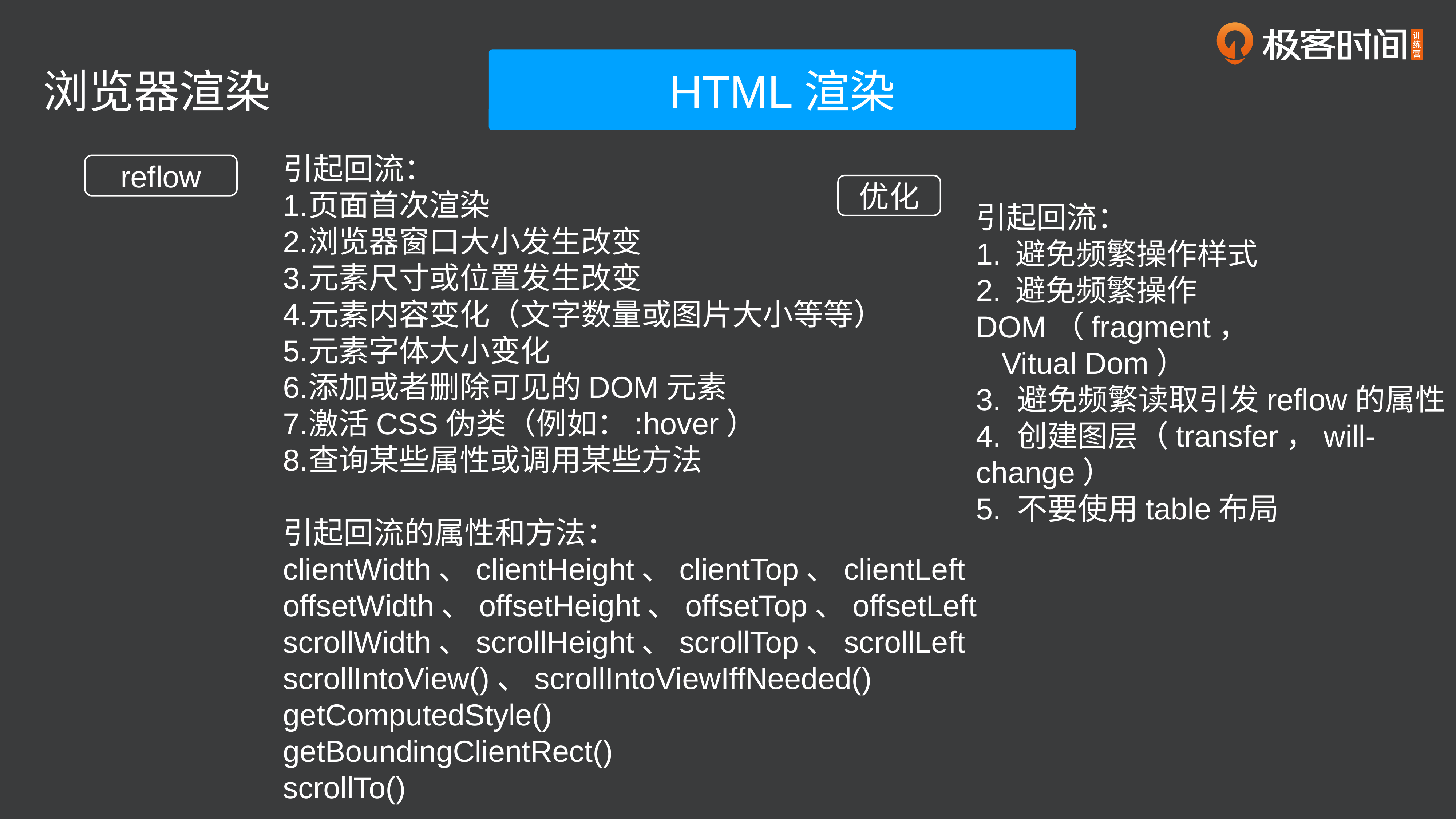

HTML渲染
浏览器渲染
引起回流：
页面首次渲染
浏览器窗口大小发生改变
元素尺寸或位置发生改变
元素内容变化（文字数量或图片大小等等）
元素字体大小变化
添加或者删除可见的DOM元素
激活CSS伪类（例如：:hover）
查询某些属性或调用某些方法

引起回流的属性和方法：
clientWidth、clientHeight、clientTop、clientLeft
offsetWidth、offsetHeight、offsetTop、offsetLeft
scrollWidth、scrollHeight、scrollTop、scrollLeft
scrollIntoView()、scrollIntoViewIffNeeded()
getComputedStyle()
getBoundingClientRect()
scrollTo()
reflow
优化
引起回流：
 避免频繁操作样式
 避免频繁操作DOM（fragment，
   Vitual Dom）
3. 避免频繁读取引发reflow的属性
4. 创建图层（transfer，will-change）
5. 不要使用table布局